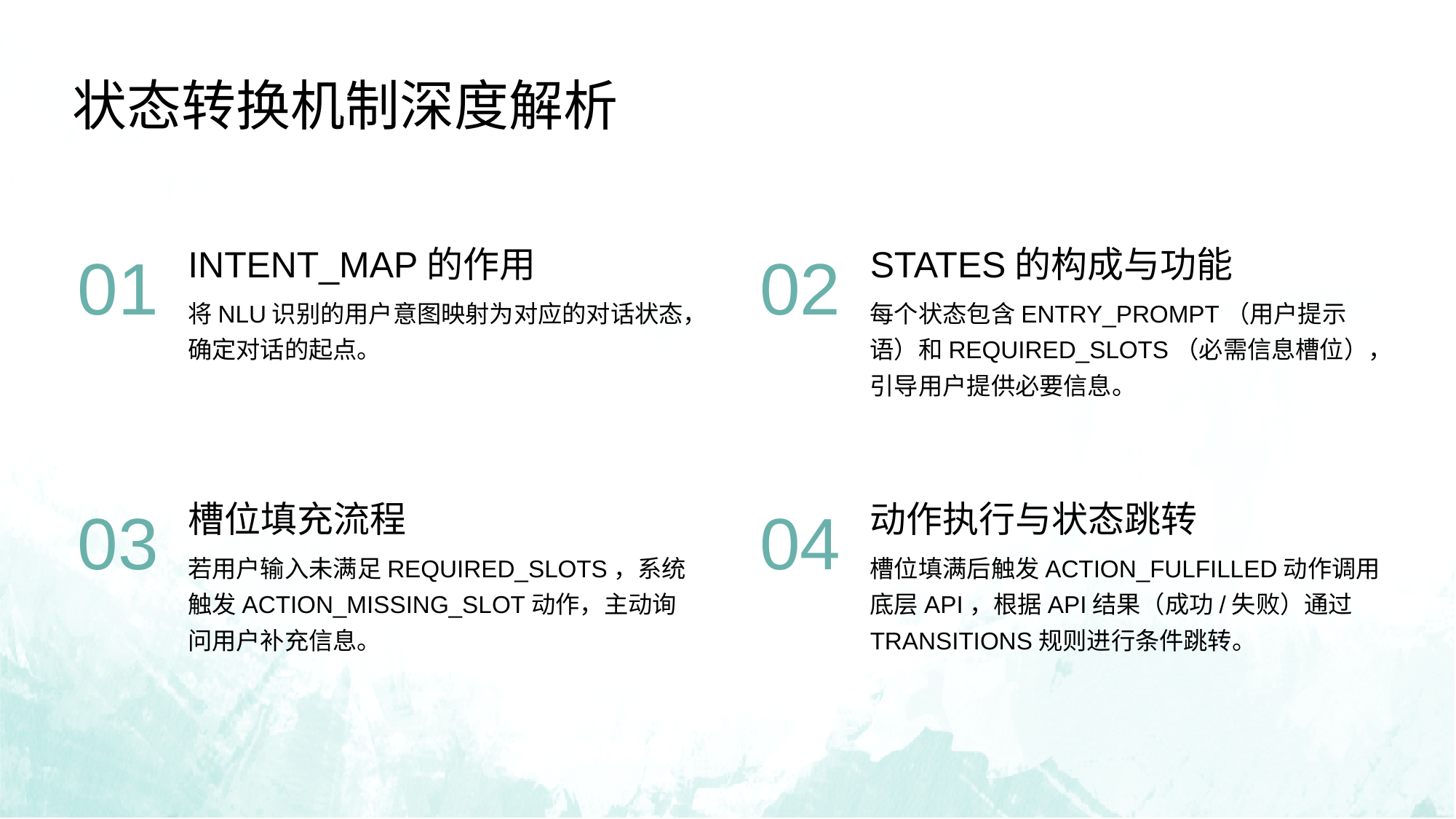

状态转换机制深度解析
INTENT_MAP的作用
STATES的构成与功能
01
02
将NLU识别的用户意图映射为对应的对话状态，确定对话的起点。
每个状态包含ENTRY_PROMPT（用户提示语）和REQUIRED_SLOTS（必需信息槽位），引导用户提供必要信息。
槽位填充流程
动作执行与状态跳转
03
04
若用户输入未满足REQUIRED_SLOTS，系统触发ACTION_MISSING_SLOT动作，主动询问用户补充信息。
槽位填满后触发ACTION_FULFILLED动作调用底层API，根据API结果（成功/失败）通过TRANSITIONS规则进行条件跳转。